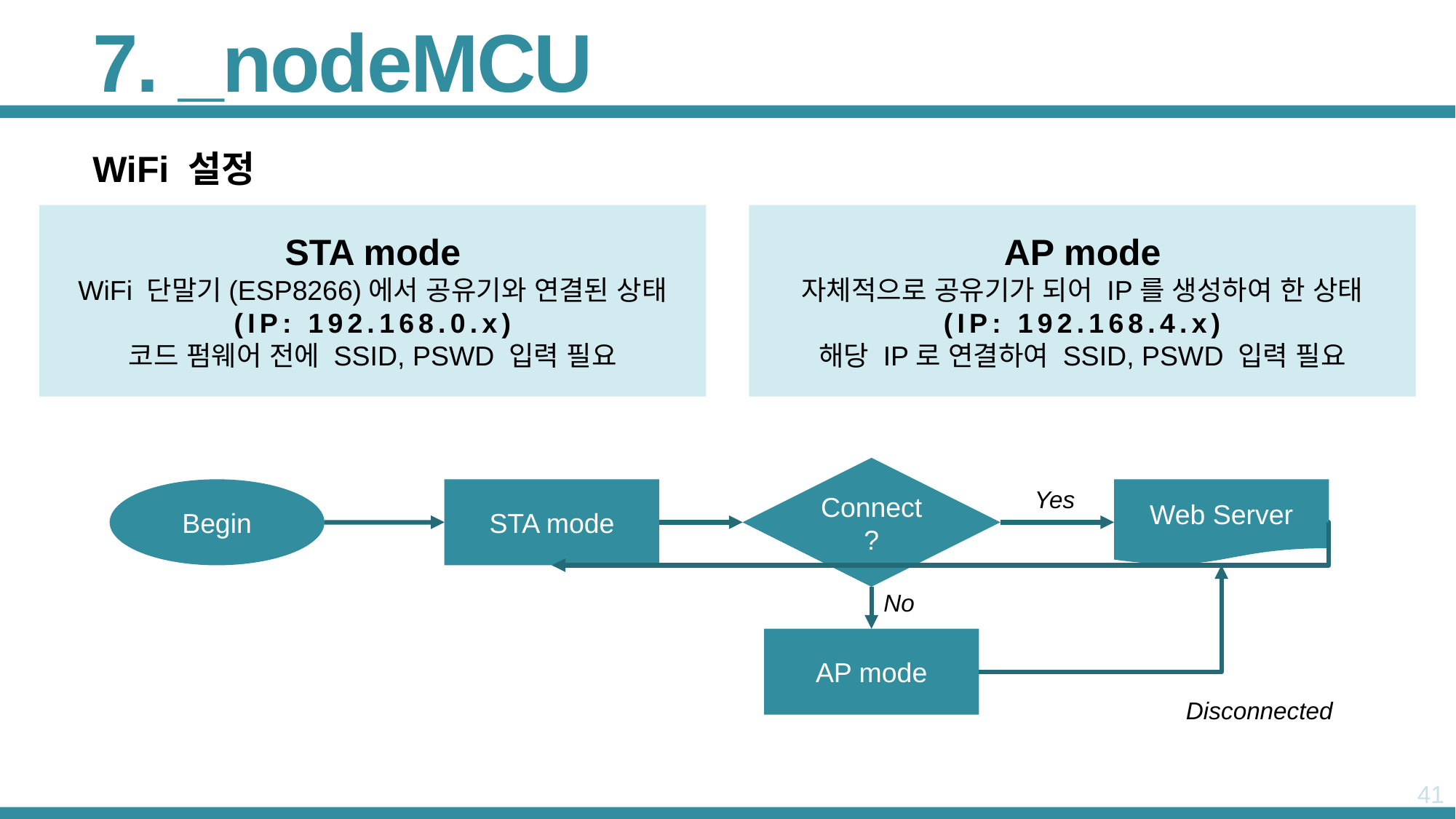

# 7. _nodeMCU
WiFi 설정

STA mode
WiFi 단말기(ESP8266)에서 공유기와 연결된 상태
(IP: 192.168.0.x)
코드 펌웨어 전에 SSID, PSWD 입력 필요

AP mode
자체적으로 공유기가 되어 IP를 생성하여 한 상태
(IP: 192.168.4.x)
해당 IP로 연결하여 SSID, PSWD 입력 필요
Connect?
Yes
Begin
STA mode
Web Server
No
AP mode
Disconnected
41